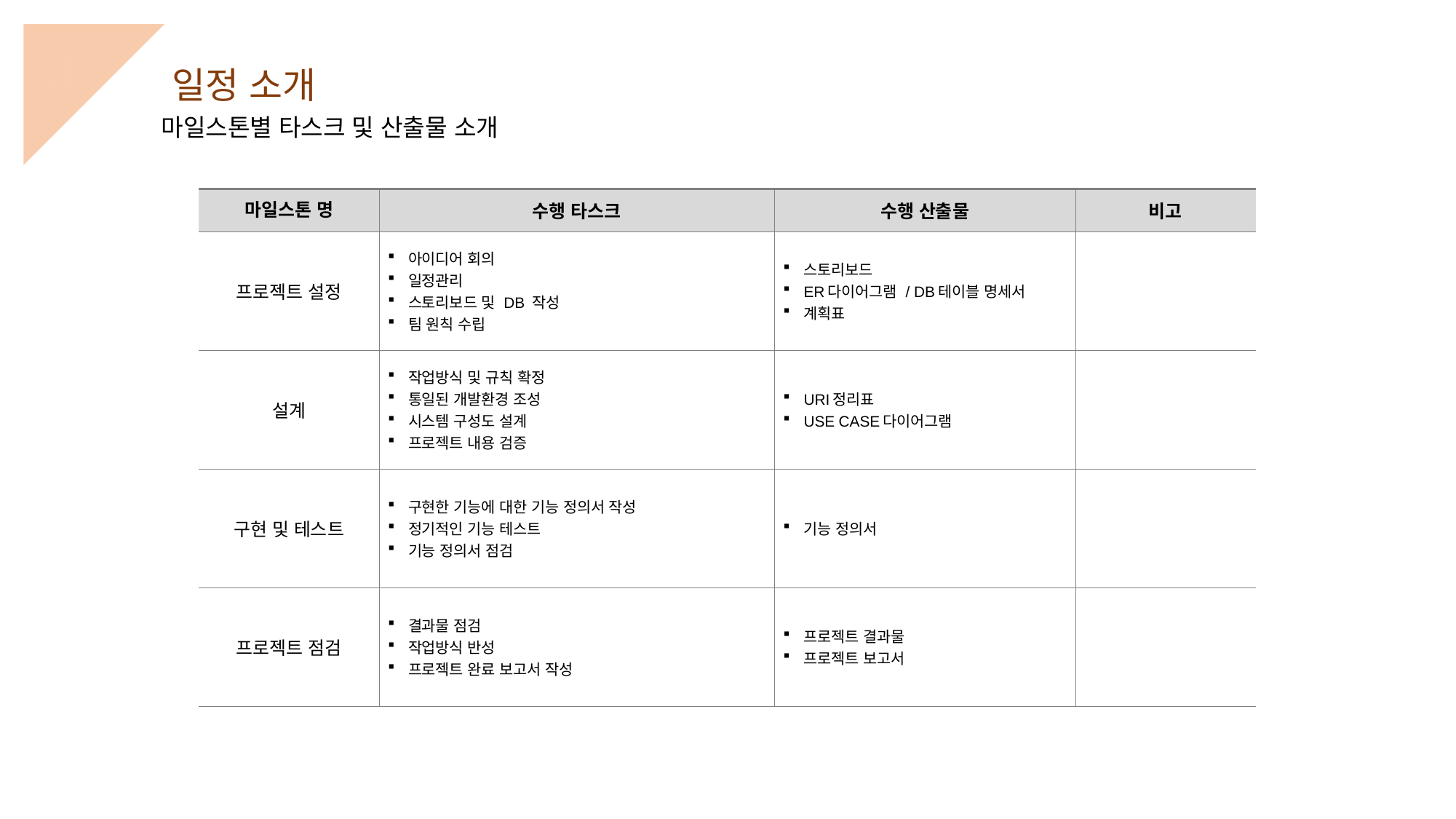

3
일정 소개
마일스톤별 타스크 및 산출물 소개
| 마일스톤 명 | 수행 타스크 | 수행 산출물 | 비고 |
| --- | --- | --- | --- |
| 프로젝트 설정 | 아이디어 회의 일정관리 스토리보드 및 DB 작성 팀 원칙 수립 | 스토리보드 ER다이어그램 / DB테이블 명세서 계획표 |  |
| 설계 | 작업방식 및 규칙 확정 통일된 개발환경 조성 시스템 구성도 설계 프로젝트 내용 검증 | URI정리표 USE CASE다이어그램 |  |
| 구현 및 테스트 | 구현한 기능에 대한 기능 정의서 작성 정기적인 기능 테스트 기능 정의서 점검 | 기능 정의서 |  |
| 프로젝트 점검 | 결과물 점검 작업방식 반성 프로젝트 완료 보고서 작성 | 프로젝트 결과물 프로젝트 보고서 |  |